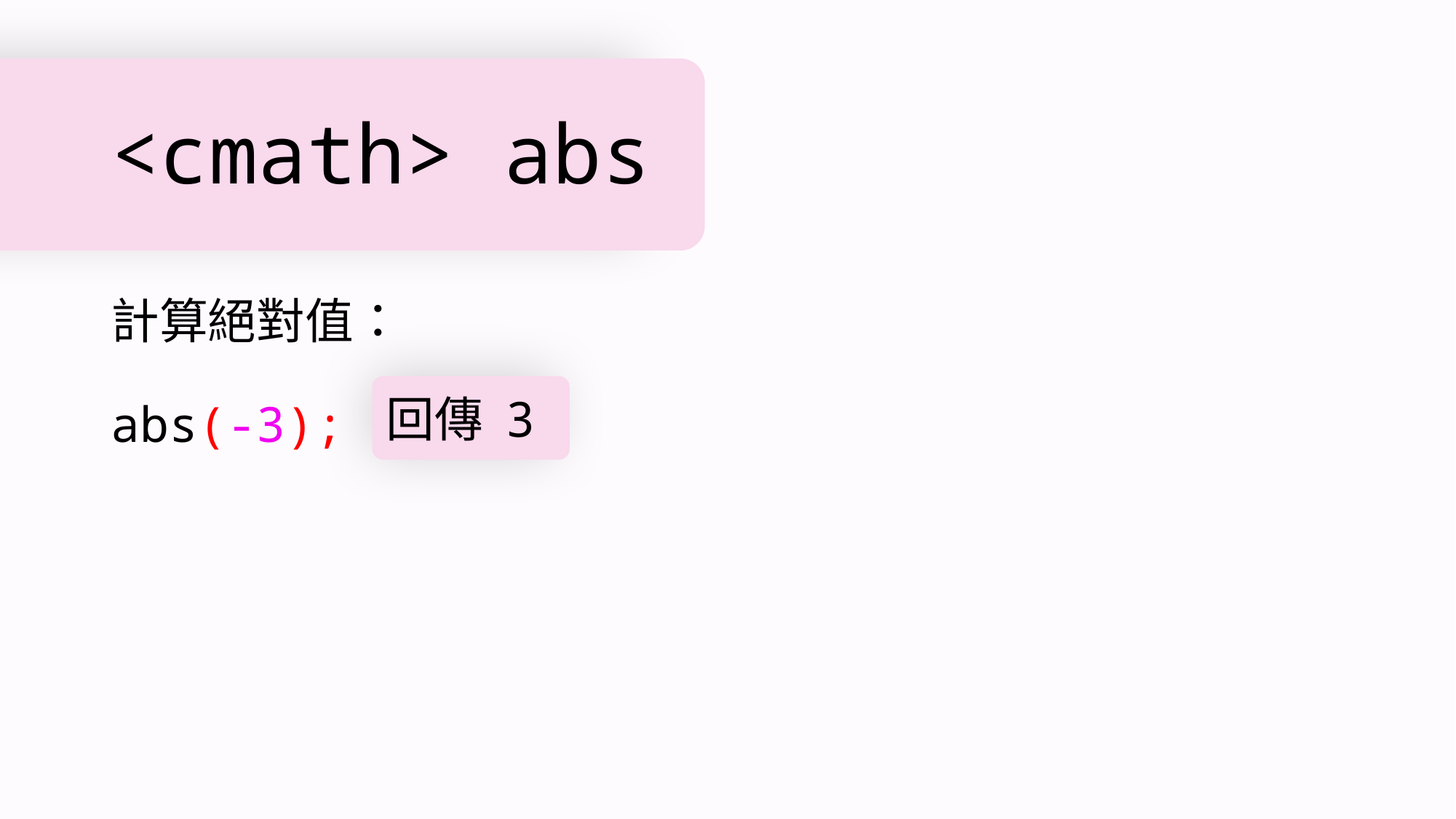

# <cmath> abs
計算絕對值：
abs(-3);

回傳 3